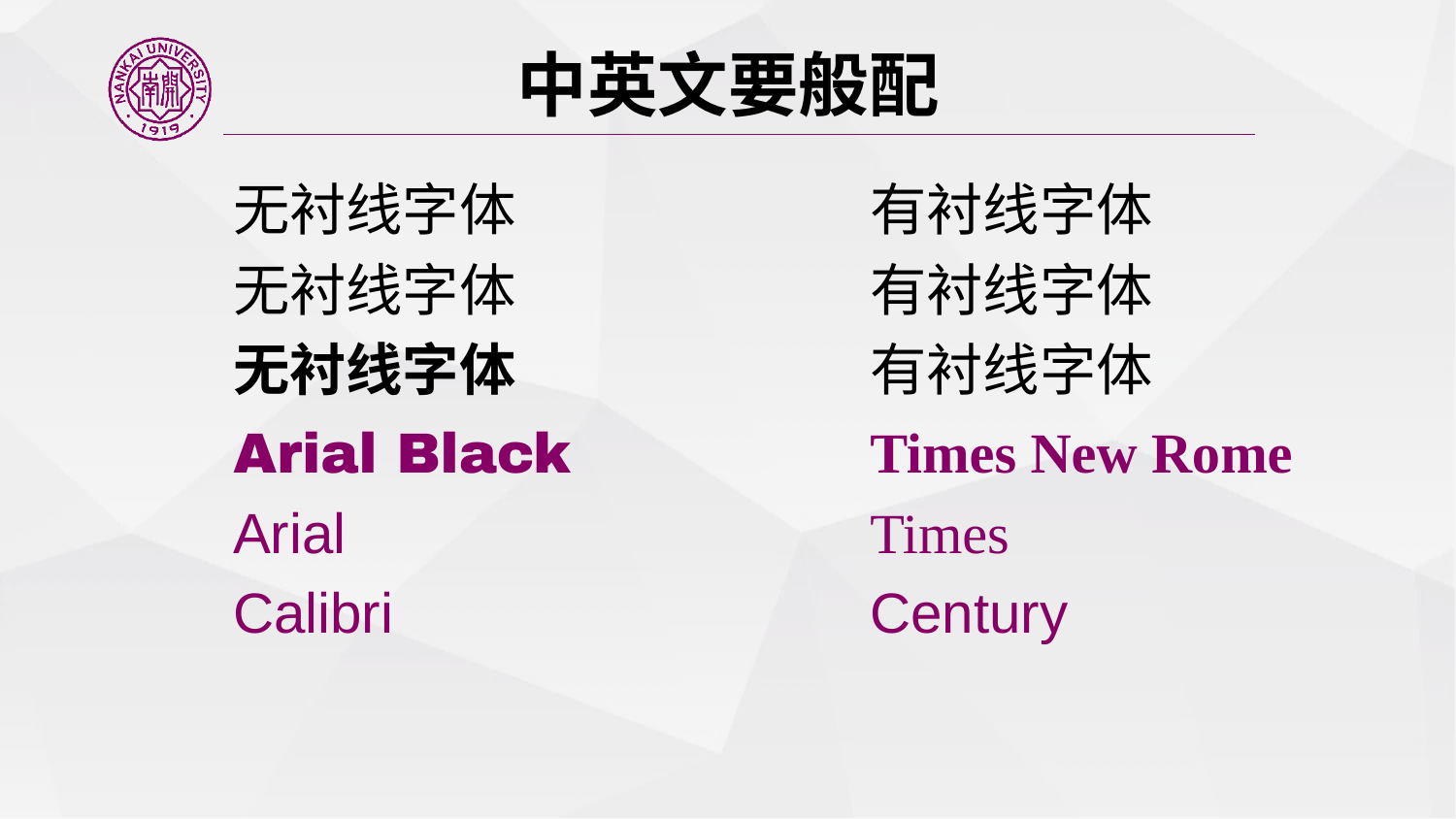

# 中英文要般配
有衬线字体
有衬线字体
有衬线字体
无衬线字体
无衬线字体
无衬线字体
Arial Black
Arial
Calibri
Times New Rome
Times
Century